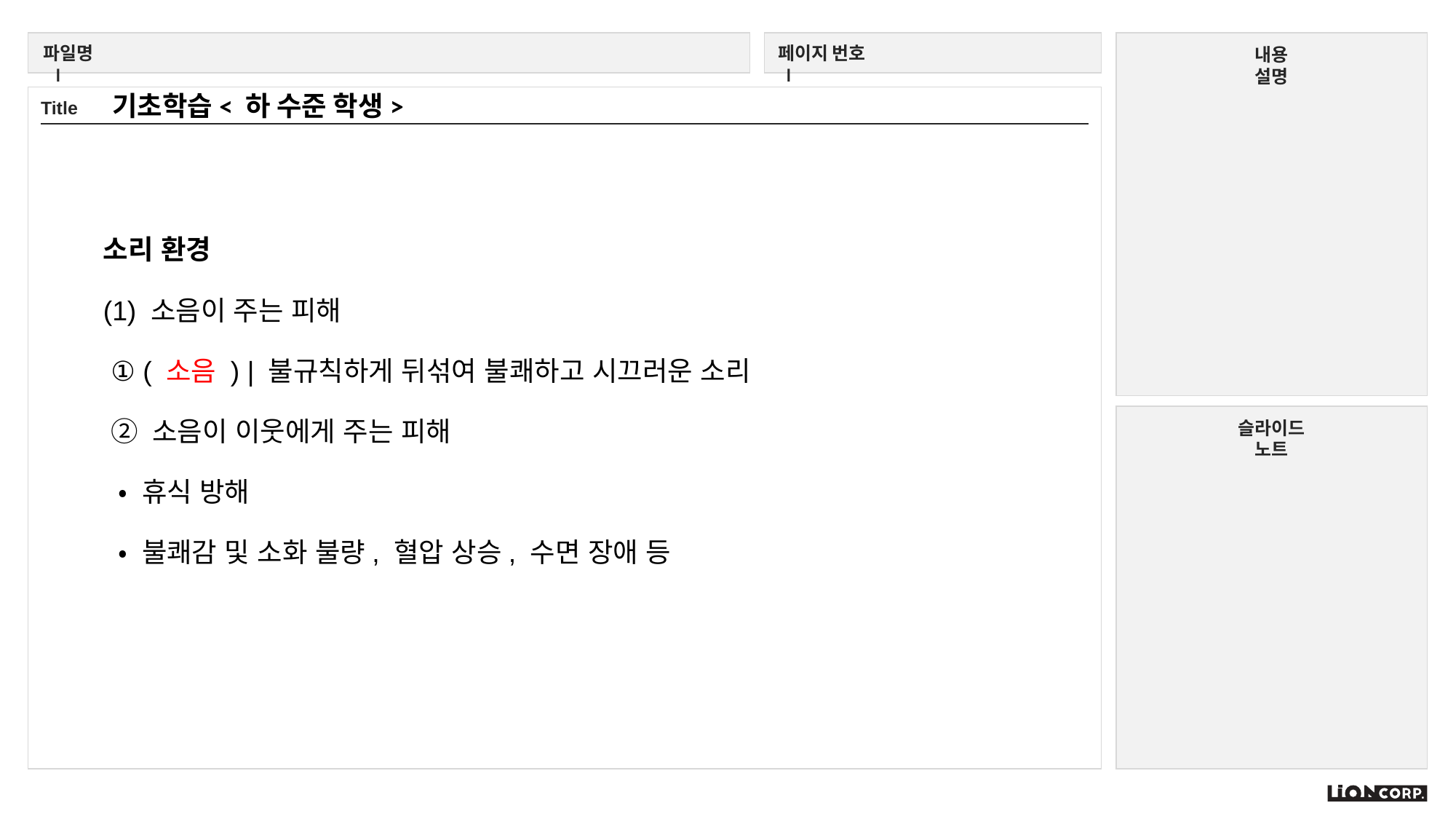

기초학습< 하 수준 학생>

소리 환경
(1) 소음이 주는 피해
 ① ( 소음 ) | 불규칙하게 뒤섞여 불쾌하고 시끄러운 소리
 ② 소음이 이웃에게 주는 피해
  • 휴식 방해
  • 불쾌감 및 소화 불량, 혈압 상승, 수면 장애 등